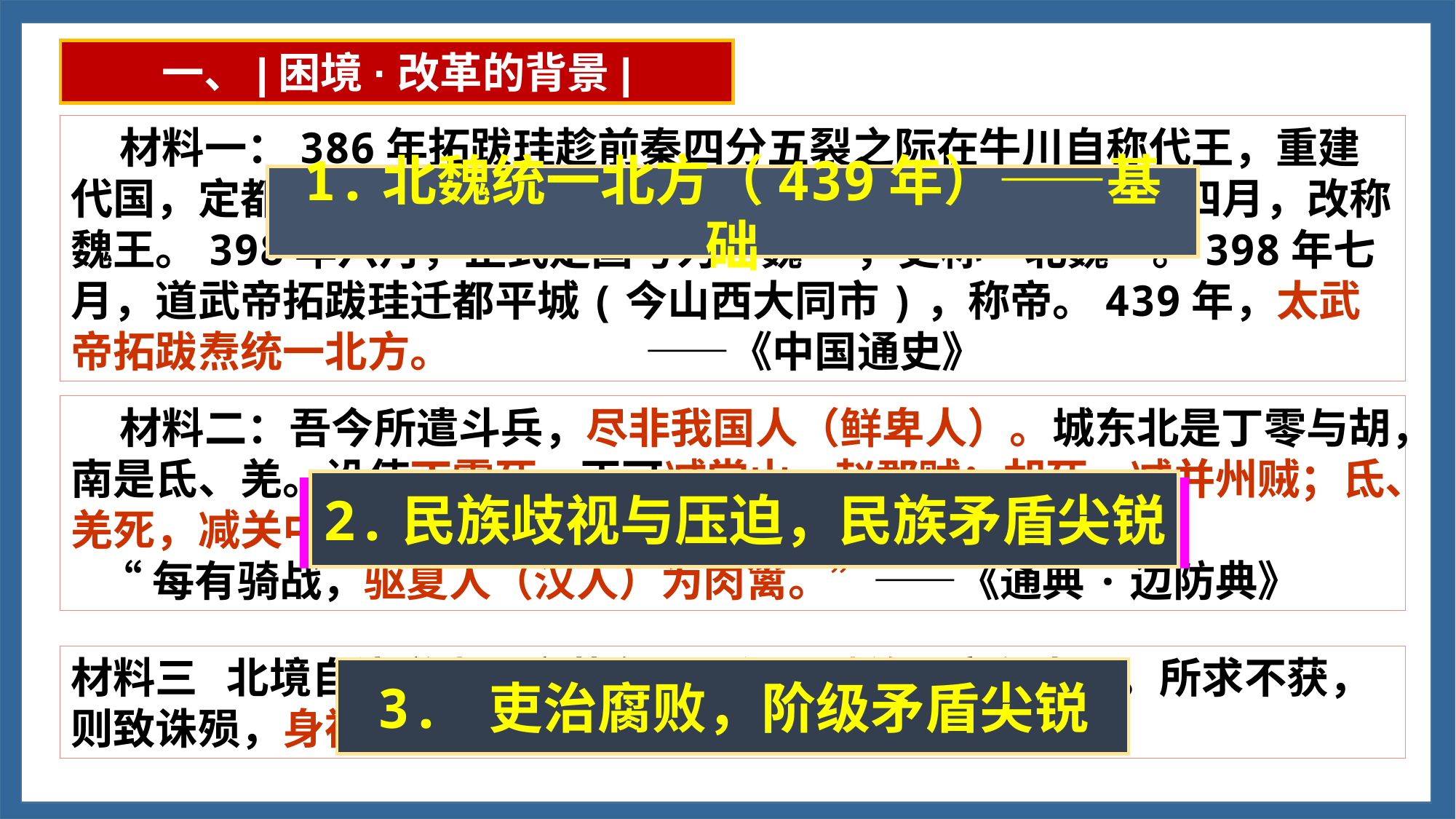

一、|困境·改革的背景|
    材料一：386年拓跋珪趁前秦四分五裂之际在牛川自称代王，重建代国，定都盛乐(今内蒙古呼和浩特市和林格尔县)。同年四月，改称魏王。398年六月，正式定国号为“魏” ，史称“北魏”。398年七月，道武帝拓跋珪迁都平城(今山西大同市)，称帝。439年，太武帝拓跋焘统一北方。                    ——《中国通史》
1.北魏统一北方（439年）——基础
    材料二：吾今所遣斗兵，尽非我国人（鲜卑人）。城东北是丁零与胡，南是氐、羌。设使丁零死，正可减常山、赵郡贼；胡死，减并州贼；氐、羌死，减关中贼。          ——北魏太武帝与南朝交战的战书
   “每有骑战，驱夏人（汉人）为肉篱。”——《通典·边防典》
2.民族歧视与压迫，民族矛盾尖锐
其他民族与鲜卑族之间的矛盾
材料三   北境自染逆虏，穷苦备罹，征调赋敛，靡有止已。所求不获，则致诛殒，身祸家破，阖门比屋。       ——谢灵运（东晋）
3. 吏治腐败，阶级矛盾尖锐